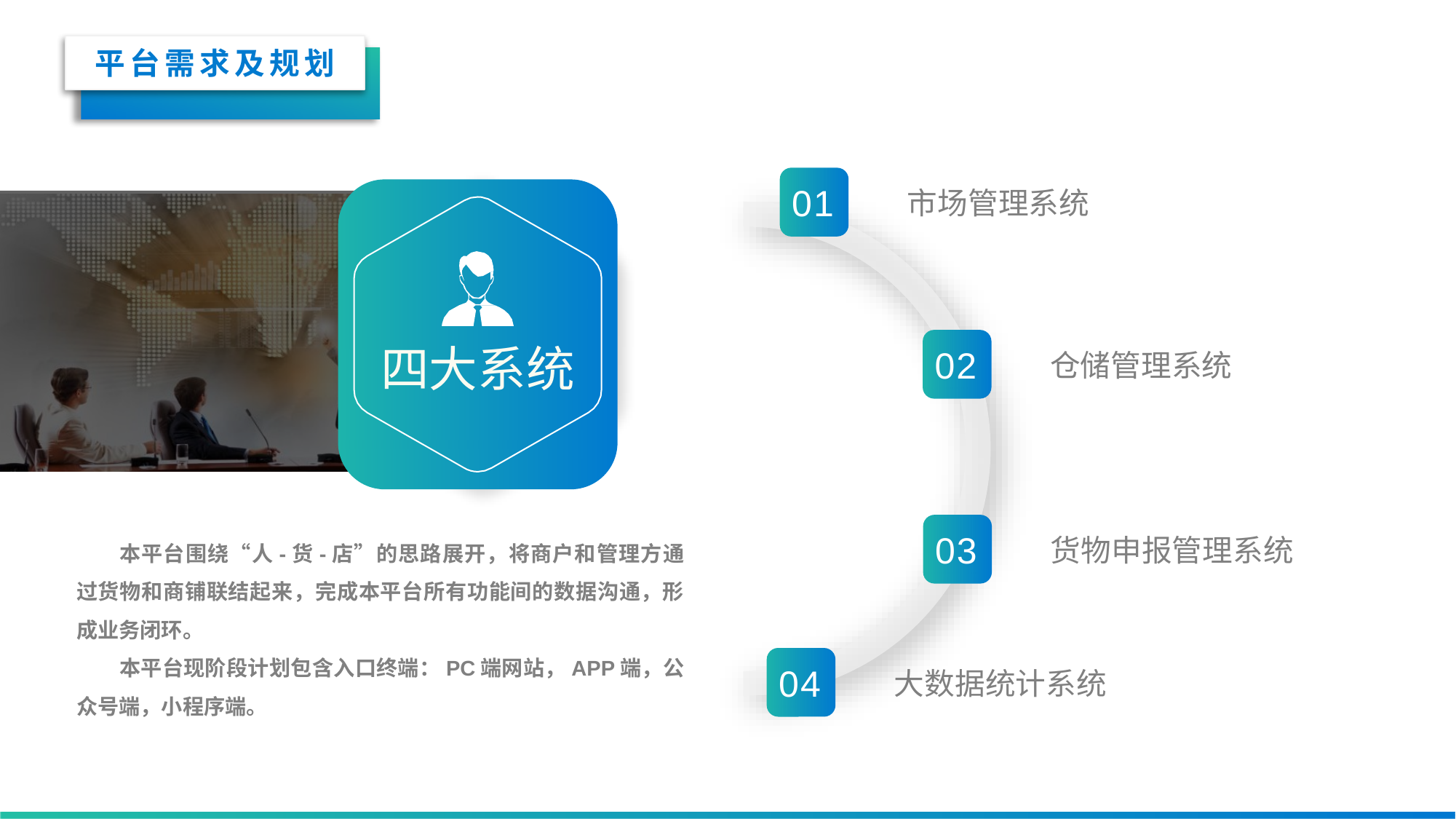

平台需求及规划

01
市场管理系统

四大系统

02
仓储管理系统

03
货物申报管理系统
本平台围绕“人-货-店”的思路展开，将商户和管理方通过货物和商铺联结起来，完成本平台所有功能间的数据沟通，形成业务闭环。
本平台现阶段计划包含入口终端：PC端网站，APP端，公众号端，小程序端。

04
大数据统计系统